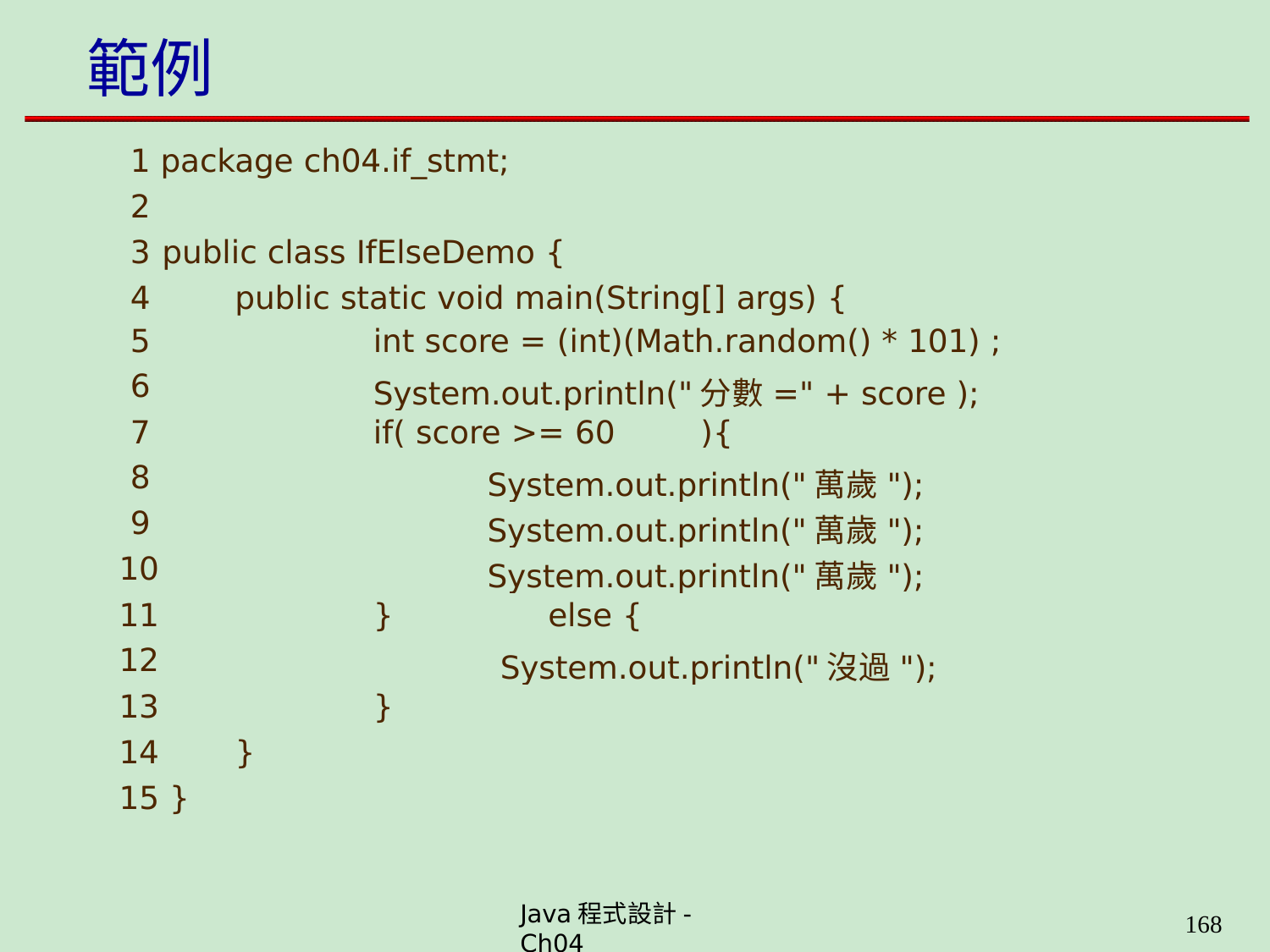

# 範例
1 package ch04.if_stmt;
2
public class IfElseDemo {
public static void main(String[] args) {
| 5 |  | int score = (int)(Math.random() \* 101) ; |
| --- | --- | --- |
| 6 |  | System.out.println("分數=" + score ); |
| 7 |  | if( score >= 60 ){ |
| 8 |  | System.out.println("萬歲"); |
| 9 |  | System.out.println("萬歲"); |
| 10 |  | System.out.println("萬歲"); |
| 11 |  | } else { |
| 12 |  | System.out.println("沒過"); |
| 13 |  | } |
| 14 | } |  |
| 15 } |  |  |
Java程式設計-Ch04
168